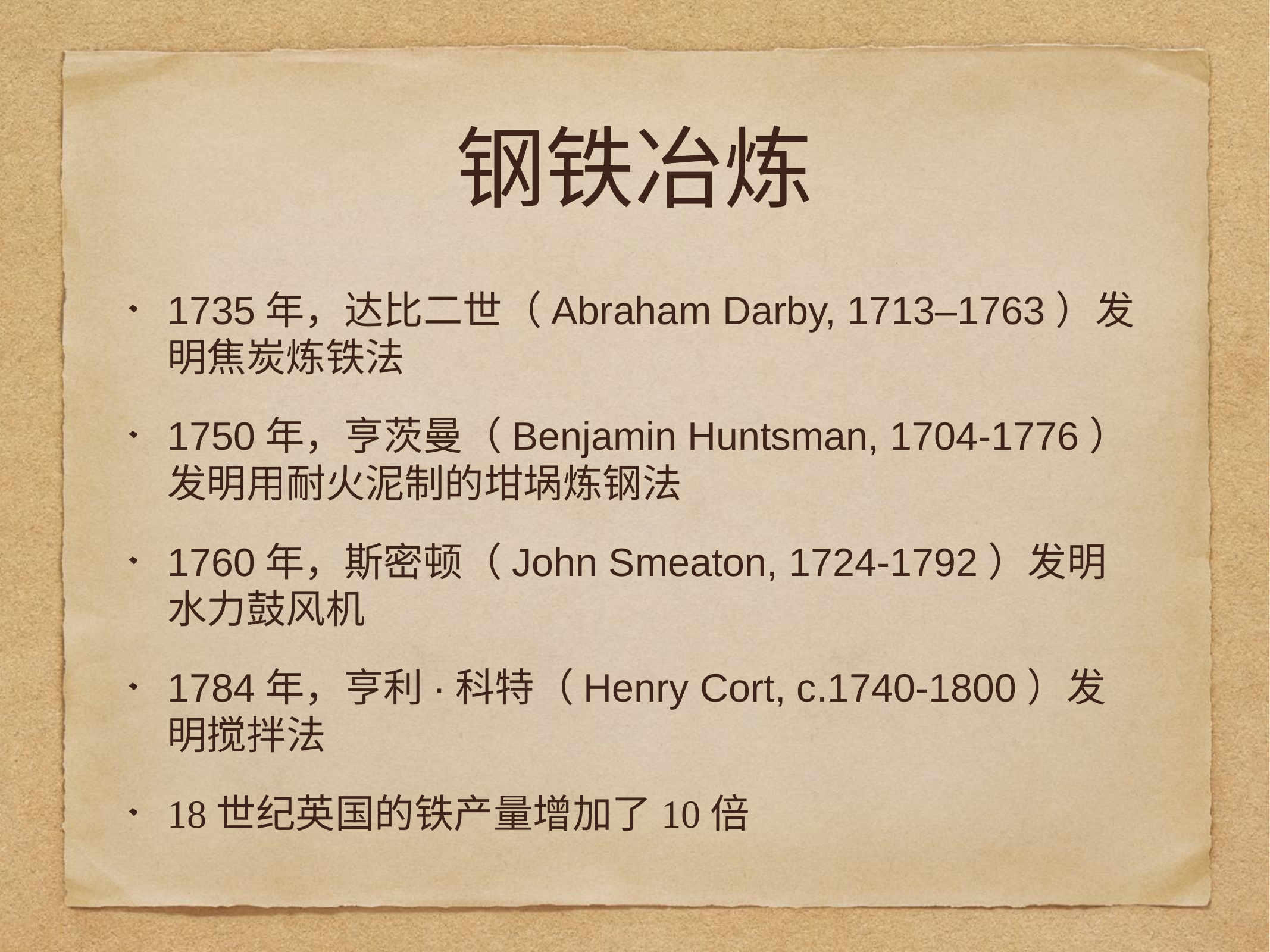

# 钢铁冶炼
1735年，达比二世（Abraham Darby, 1713–1763）发明焦炭炼铁法
1750年，亨茨曼（Benjamin Huntsman, 1704-1776）发明用耐火泥制的坩埚炼钢法
1760年，斯密顿（John Smeaton, 1724-1792）发明水力鼓风机
1784年，亨利·科特（Henry Cort, c.1740-1800）发明搅拌法
18世纪英国的铁产量增加了10倍